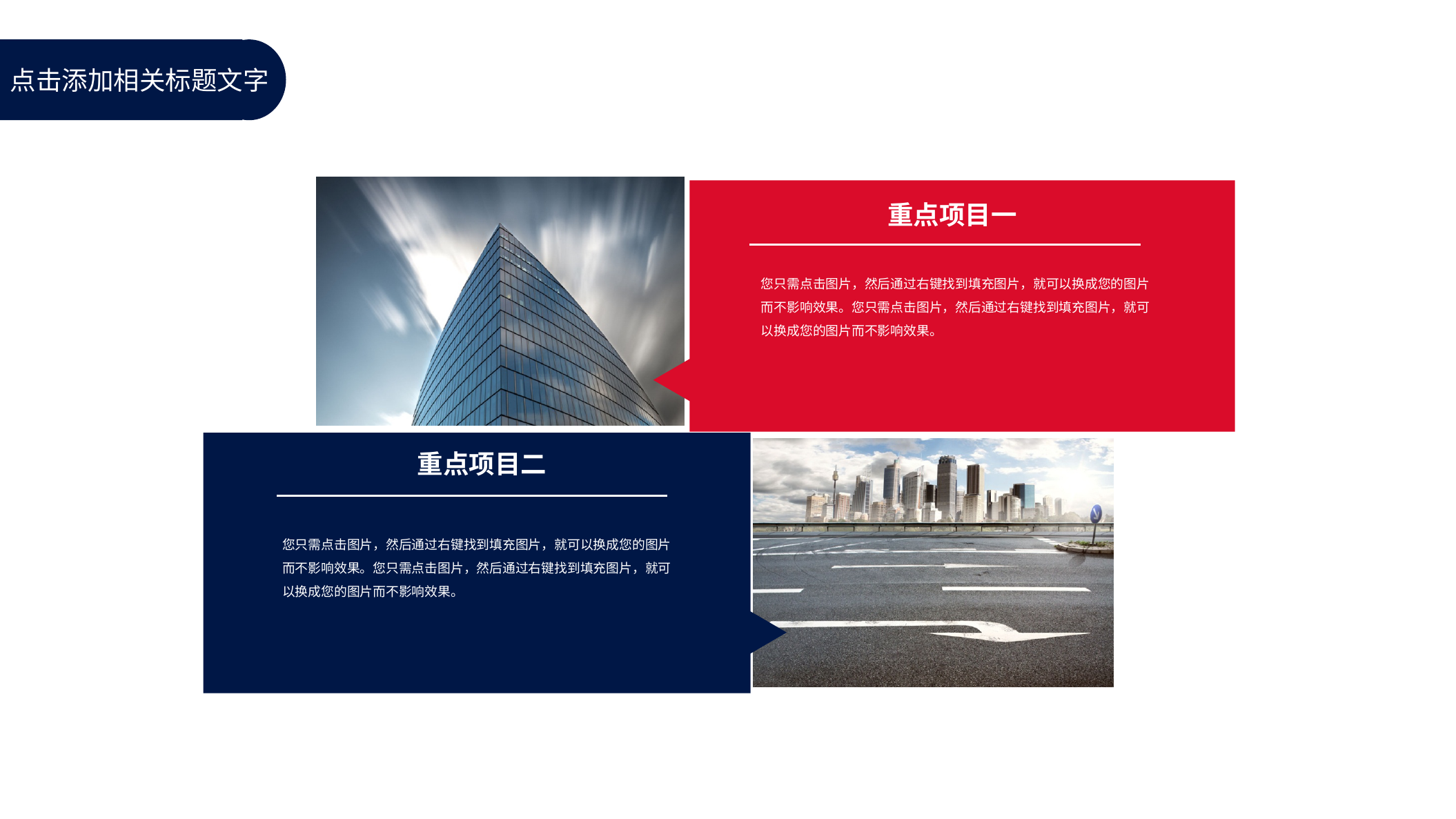

点击添加相关标题文字

重点项目一
您只需点击图片，然后通过右键找到填充图片，就可以换成您的图片而不影响效果。您只需点击图片，然后通过右键找到填充图片，就可以换成您的图片而不影响效果。

重点项目二
您只需点击图片，然后通过右键找到填充图片，就可以换成您的图片而不影响效果。您只需点击图片，然后通过右键找到填充图片，就可以换成您的图片而不影响效果。